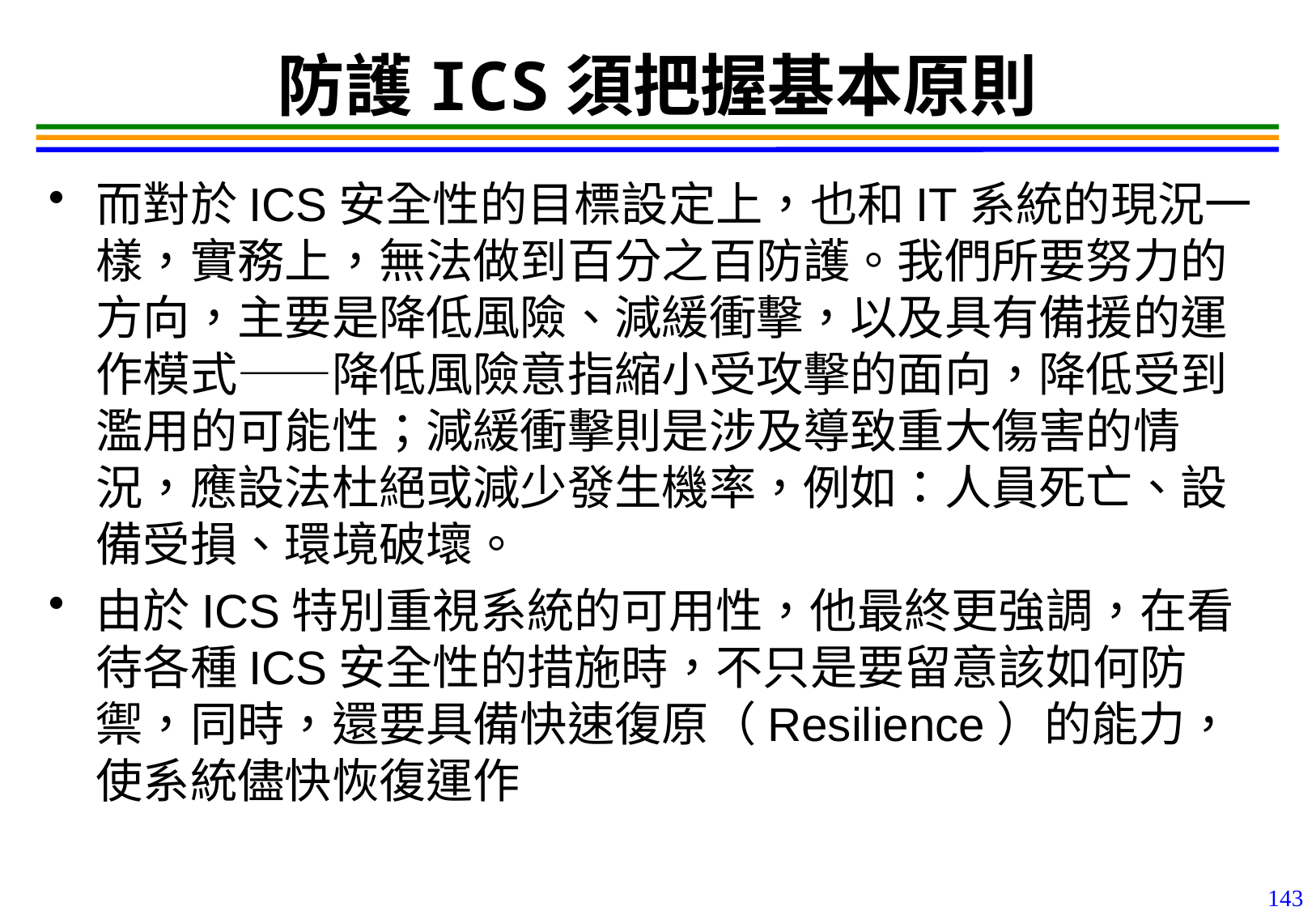

143
# 防護ICS須把握基本原則
而對於ICS安全性的目標設定上，也和IT系統的現況一樣，實務上，無法做到百分之百防護。我們所要努力的方向，主要是降低風險、減緩衝擊，以及具有備援的運作模式——降低風險意指縮小受攻擊的面向，降低受到濫用的可能性；減緩衝擊則是涉及導致重大傷害的情況，應設法杜絕或減少發生機率，例如：人員死亡、設備受損、環境破壞。
由於ICS特別重視系統的可用性，他最終更強調，在看待各種ICS安全性的措施時，不只是要留意該如何防禦，同時，還要具備快速復原（Resilience）的能力，使系統儘快恢復運作